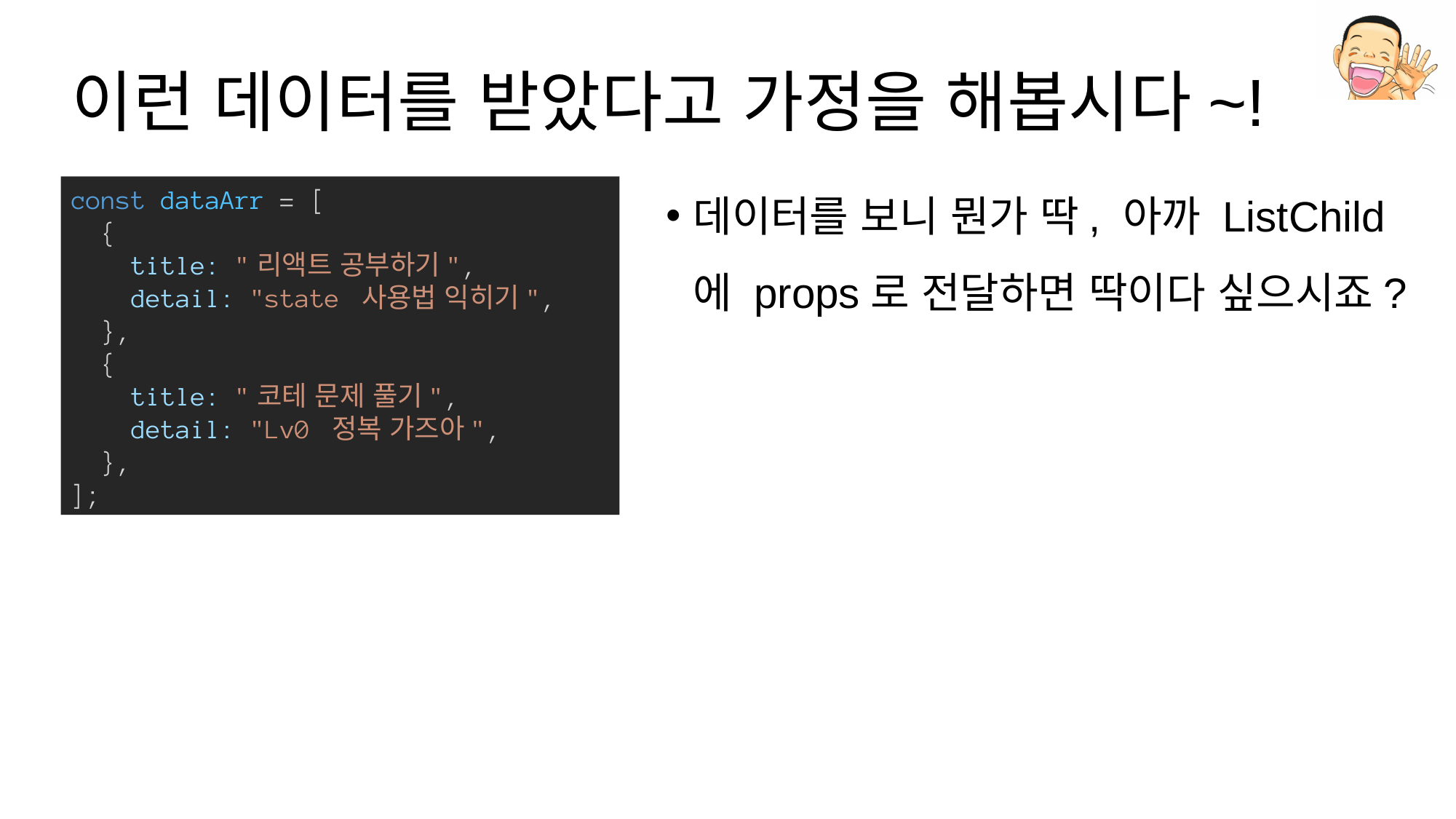

# 이런 데이터를 받았다고 가정을 해봅시다~!
데이터를 보니 뭔가 딱, 아까 ListChild 에 props로 전달하면 딱이다 싶으시죠?
const dataArr = [
  {
    title: "리액트 공부하기",
    detail: "state 사용법 익히기",
  },
  {
    title: "코테 문제 풀기",
    detail: "Lv0 정복 가즈아",
  },
];